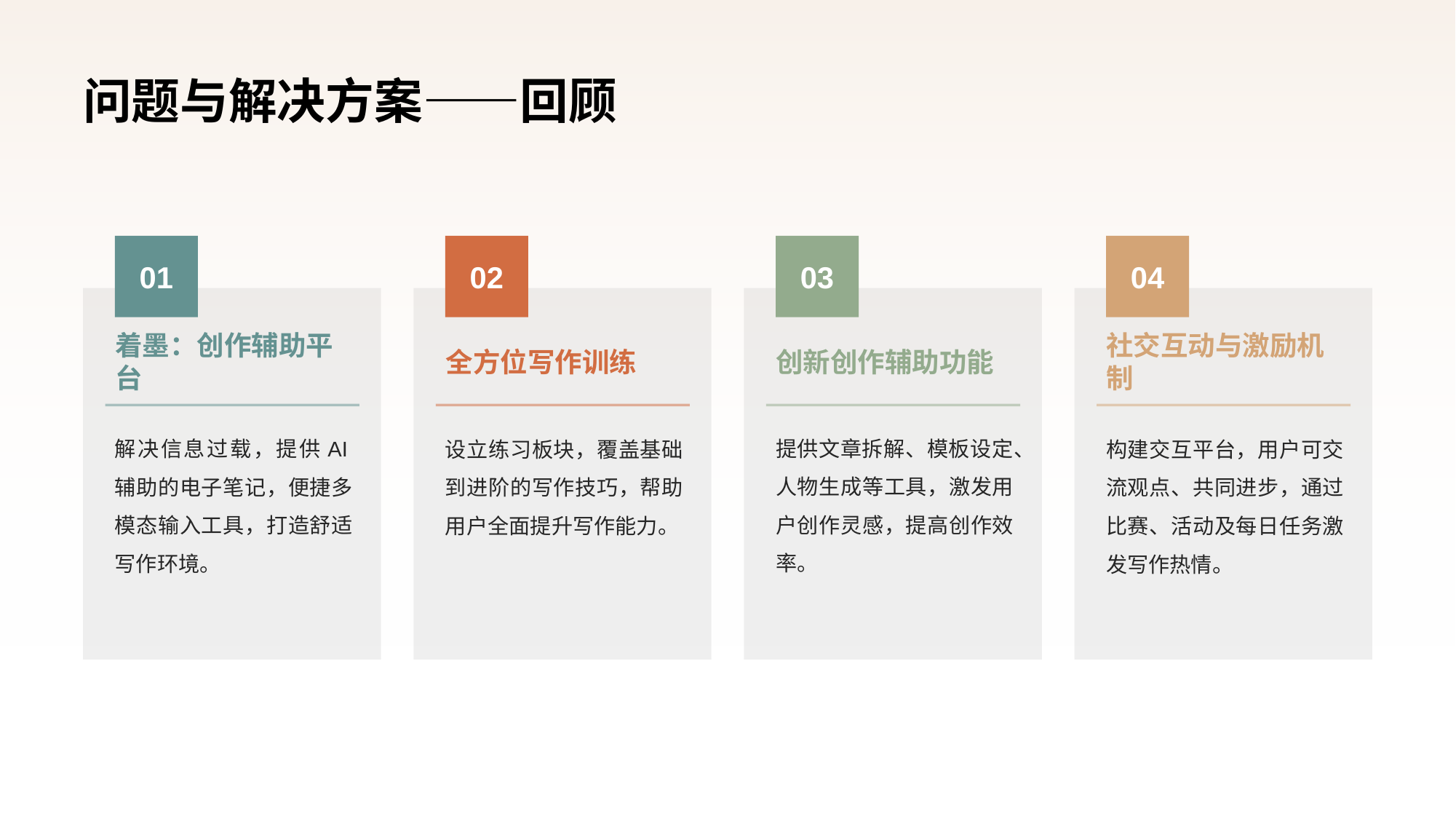

# 问题与解决方案——回顾
01
02
03
04

着墨：创作辅助平台
创新创作辅助功能
全方位写作训练
社交互动与激励机制
解决信息过载，提供AI辅助的电子笔记，便捷多模态输入工具，打造舒适写作环境。
提供文章拆解、模板设定、人物生成等工具，激发用户创作灵感，提高创作效率。
设立练习板块，覆盖基础到进阶的写作技巧，帮助用户全面提升写作能力。
构建交互平台，用户可交流观点、共同进步，通过比赛、活动及每日任务激发写作热情。